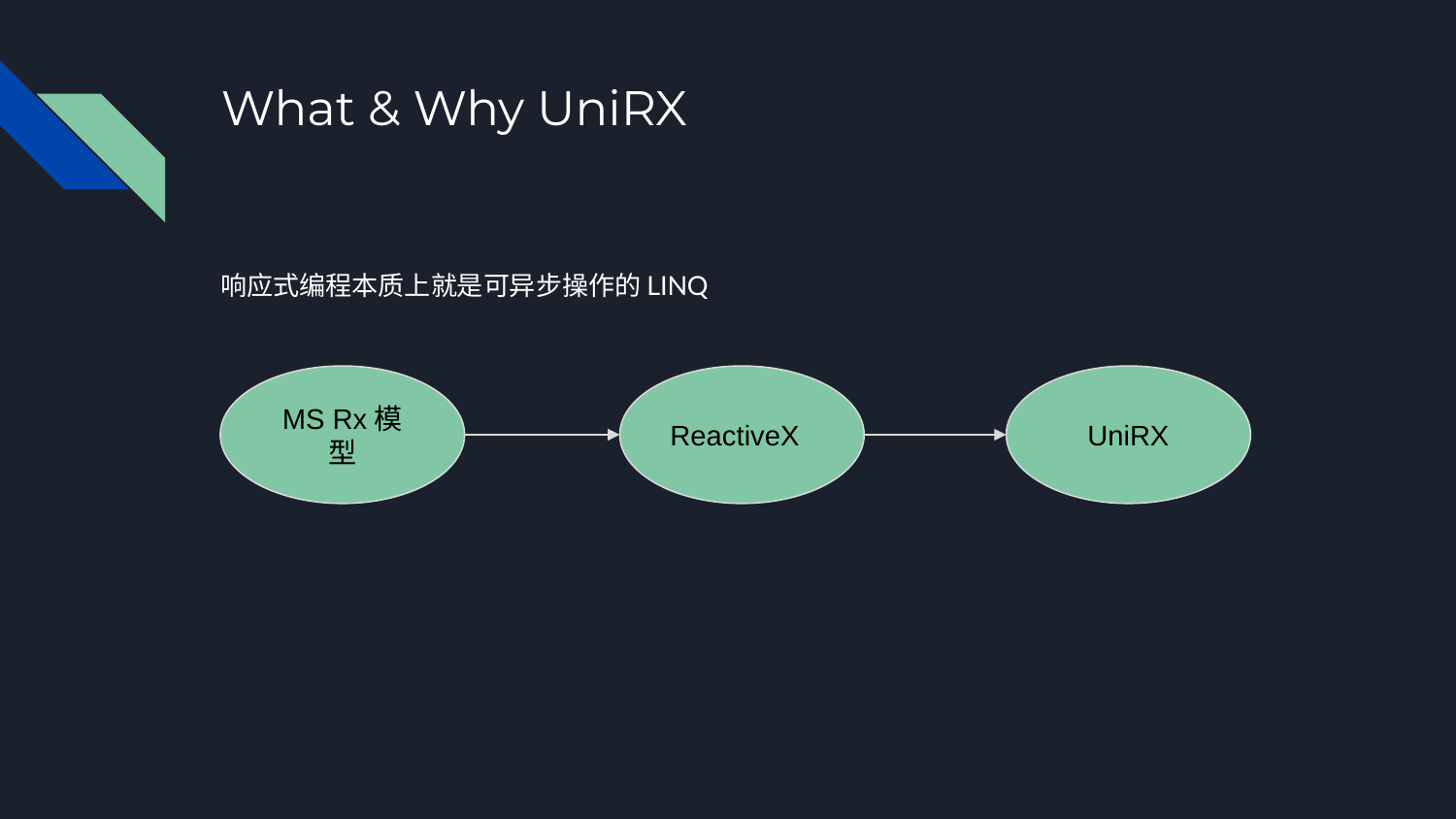

# What & Why UniRX

响应式编程本质上就是可异步操作的LINQ
MS Rx模型
ReactiveX
UniRX